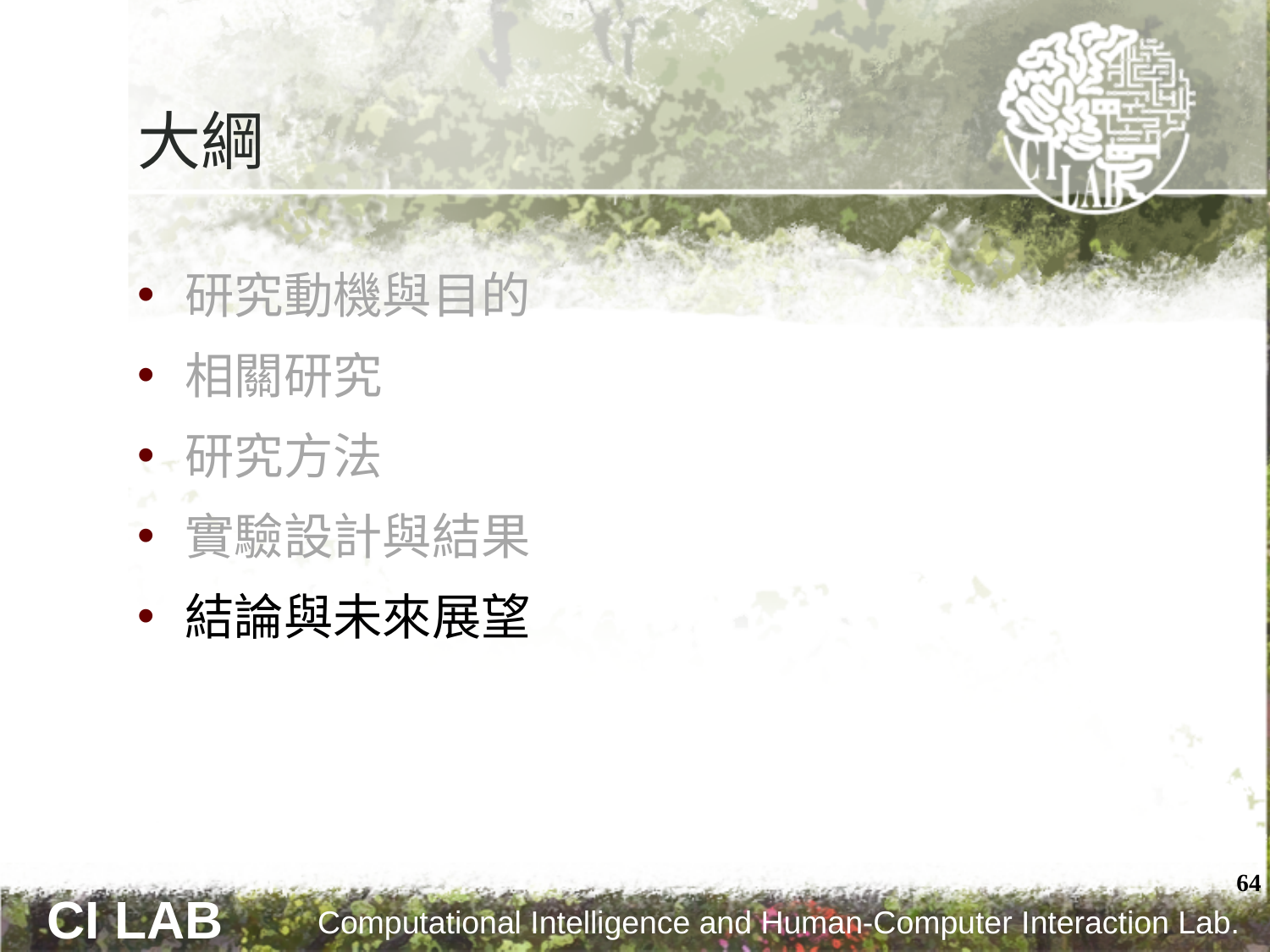

# 大綱
研究動機與目的
相關研究
研究方法
實驗設計與結果
結論與未來展望
64